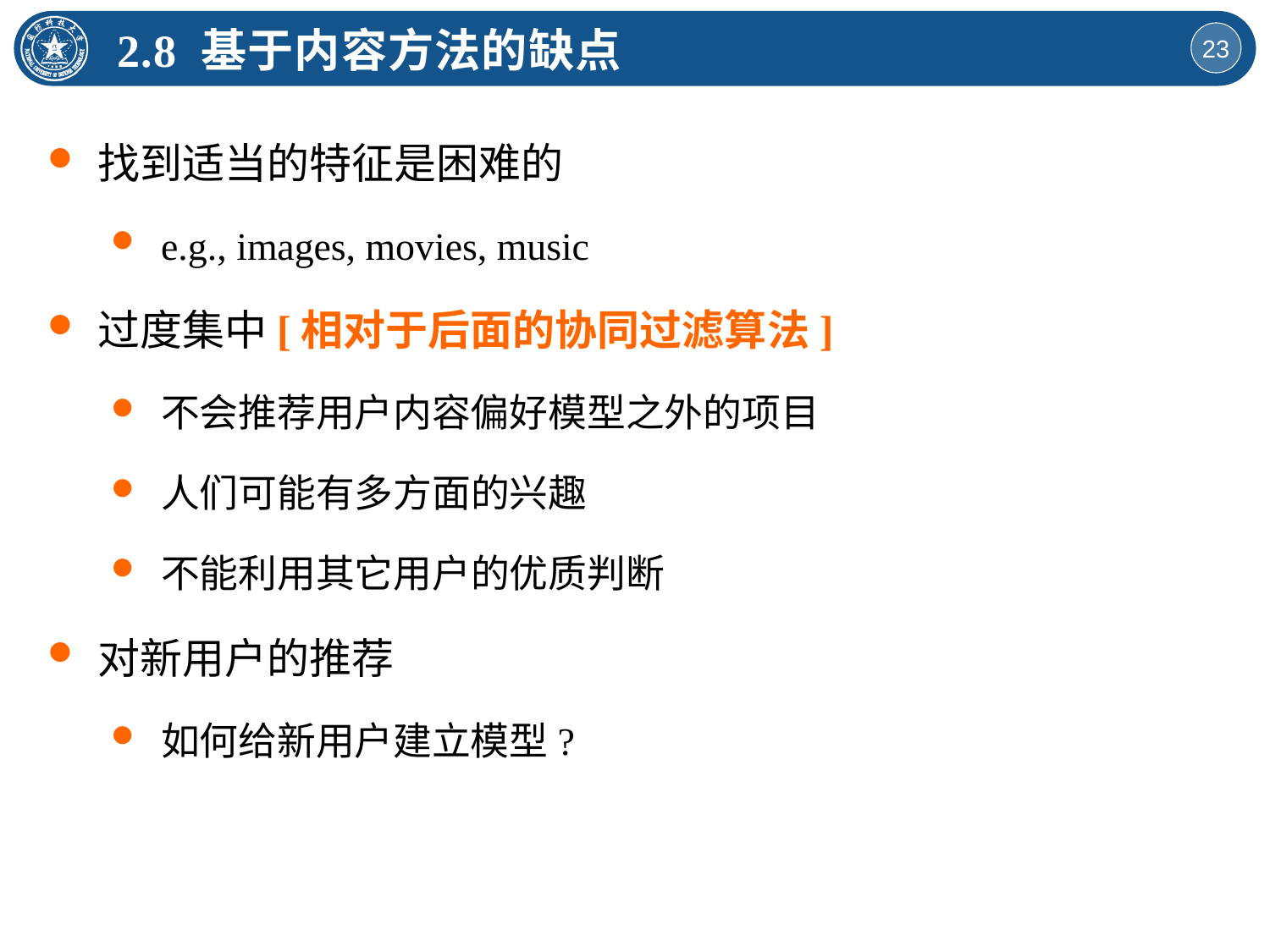

2.8 基于内容方法的缺点
找到适当的特征是困难的
e.g., images, movies, music
过度集中[相对于后面的协同过滤算法]
不会推荐用户内容偏好模型之外的项目
人们可能有多方面的兴趣
不能利用其它用户的优质判断
对新用户的推荐
如何给新用户建立模型?